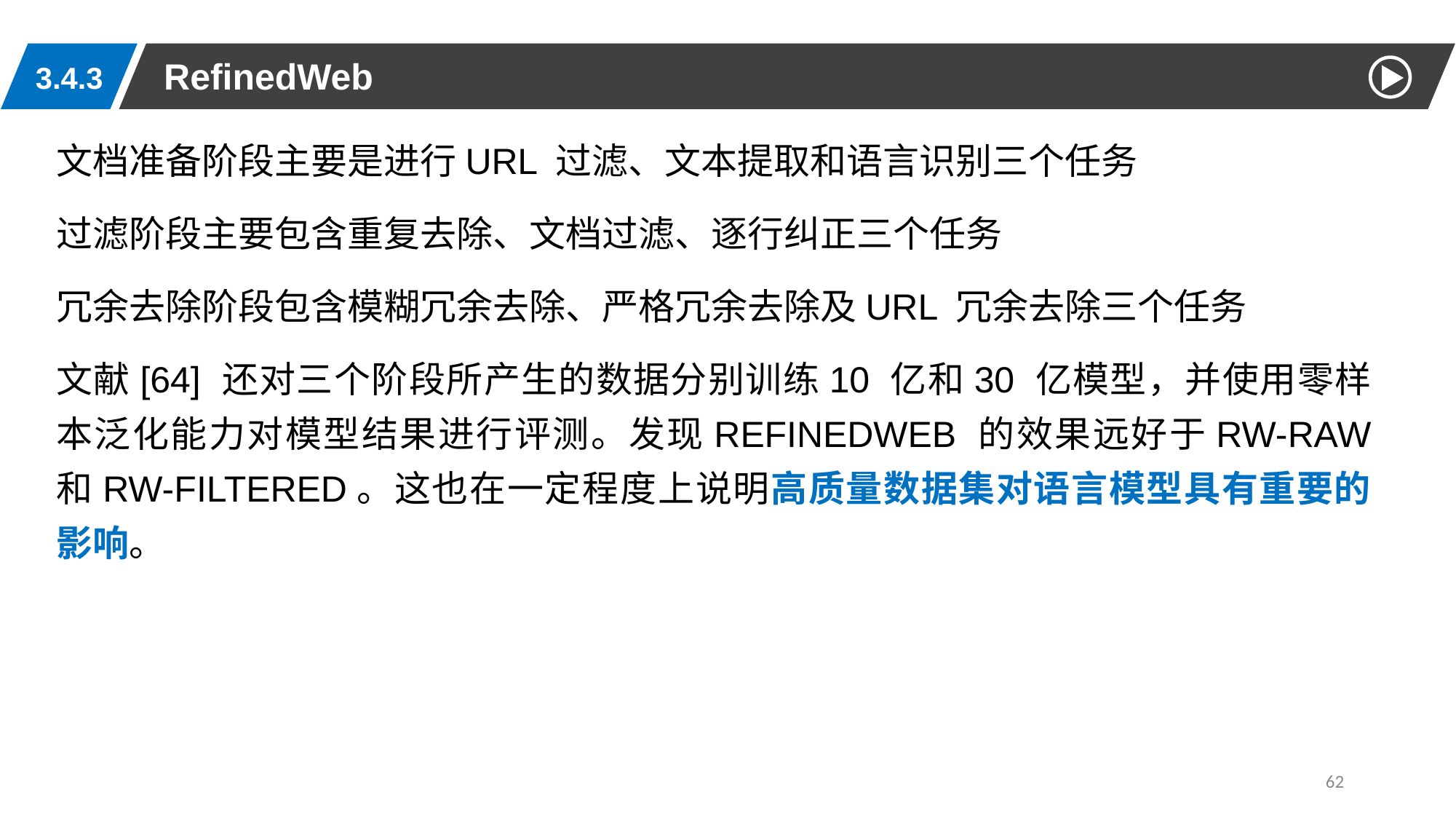

RefinedWeb
3.4.3

文档准备阶段主要是进行URL 过滤、文本提取和语言识别三个任务
过滤阶段主要包含重复去除、文档过滤、逐行纠正三个任务
冗余去除阶段包含模糊冗余去除、严格冗余去除及URL 冗余去除三个任务
文献[64] 还对三个阶段所产生的数据分别训练10 亿和30 亿模型，并使用零样本泛化能力对模型结果进行评测。发现REFINEDWEB 的效果远好于RW-RAW 和RW-FILTERED。这也在一定程度上说明高质量数据集对语言模型具有重要的影响。

62